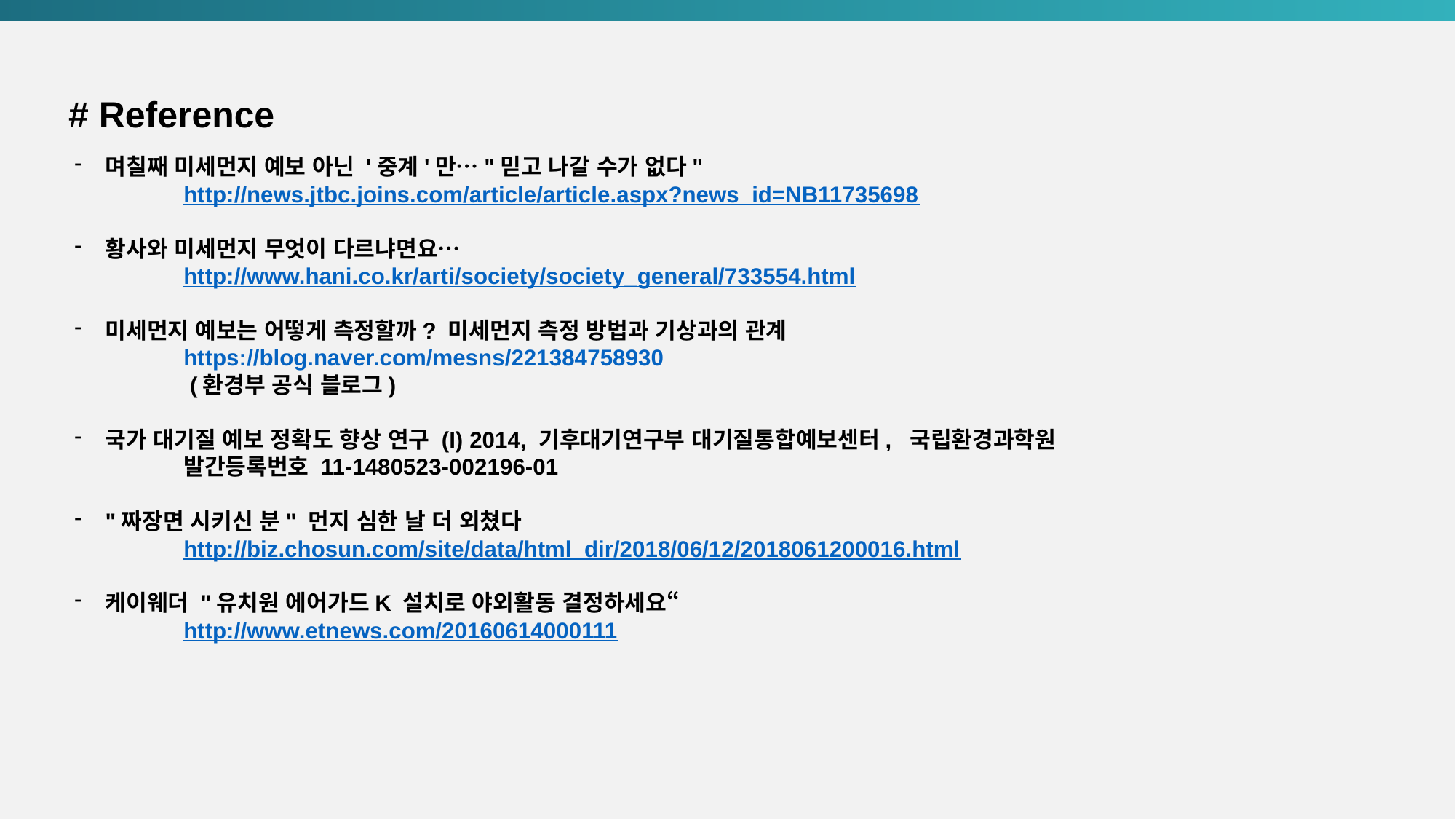

# Reference
며칠째 미세먼지 예보 아닌 '중계'만…"믿고 나갈 수가 없다"
	http://news.jtbc.joins.com/article/article.aspx?news_id=NB11735698

황사와 미세먼지 무엇이 다르냐면요…
	http://www.hani.co.kr/arti/society/society_general/733554.html

미세먼지 예보는 어떻게 측정할까? 미세먼지 측정 방법과 기상과의 관계
	https://blog.naver.com/mesns/221384758930
	 (환경부 공식 블로그)

국가 대기질 예보 정확도 향상 연구 (I) 2014, 기후대기연구부 대기질통합예보센터,  국립환경과학원
	발간등록번호 11-1480523-002196-01

"짜장면 시키신 분" 먼지 심한 날 더 외쳤다
	http://biz.chosun.com/site/data/html_dir/2018/06/12/2018061200016.html

케이웨더 "유치원 에어가드K 설치로 야외활동 결정하세요“
	http://www.etnews.com/20160614000111

ⓒ TEAM 902
19